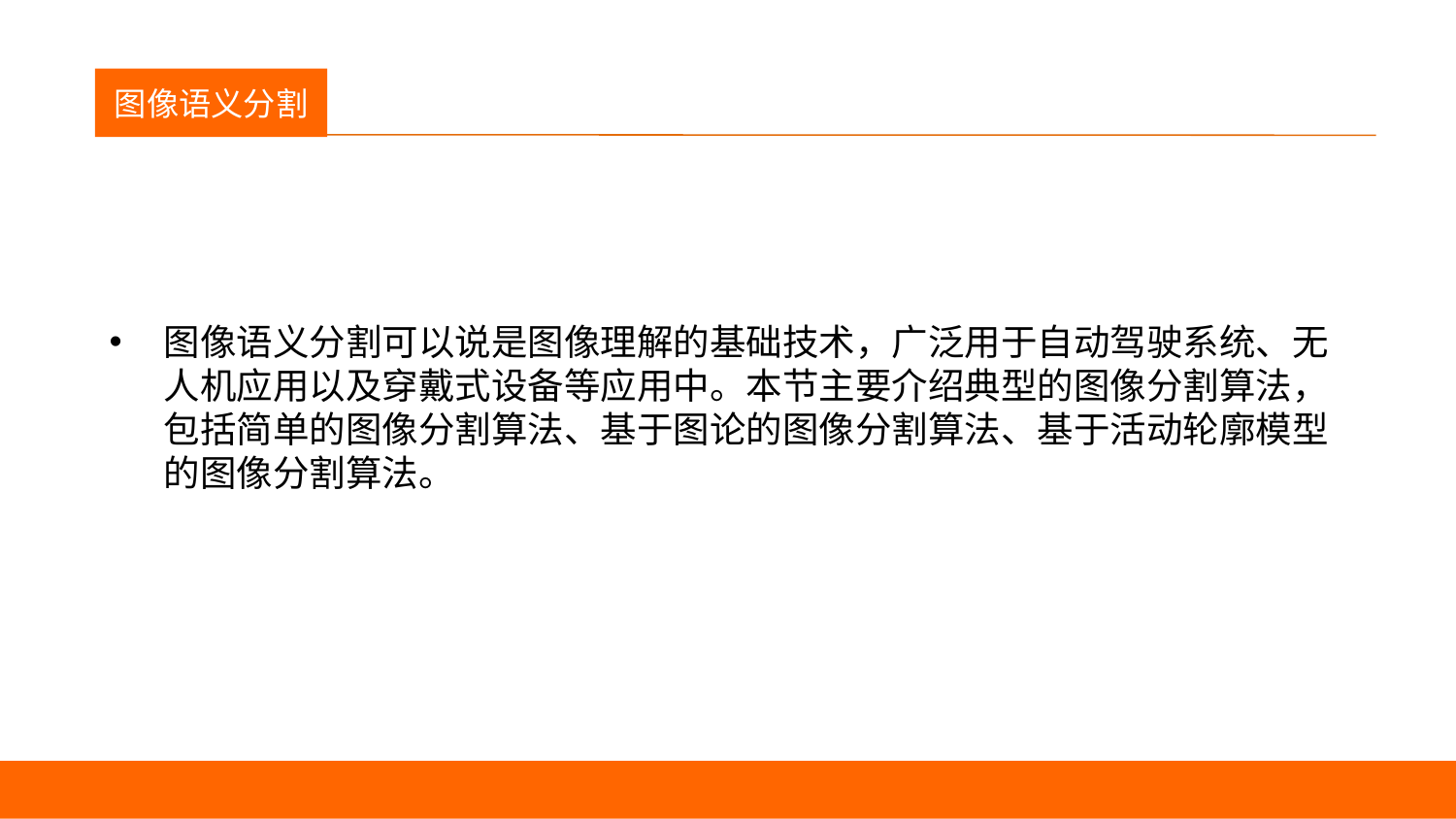

议程
图像语义分割

图像语义分割可以说是图像理解的基础技术，广泛用于自动驾驶系统、无人机应用以及穿戴式设备等应用中。本节主要介绍典型的图像分割算法，包括简单的图像分割算法、基于图论的图像分割算法、基于活动轮廓模型的图像分割算法。